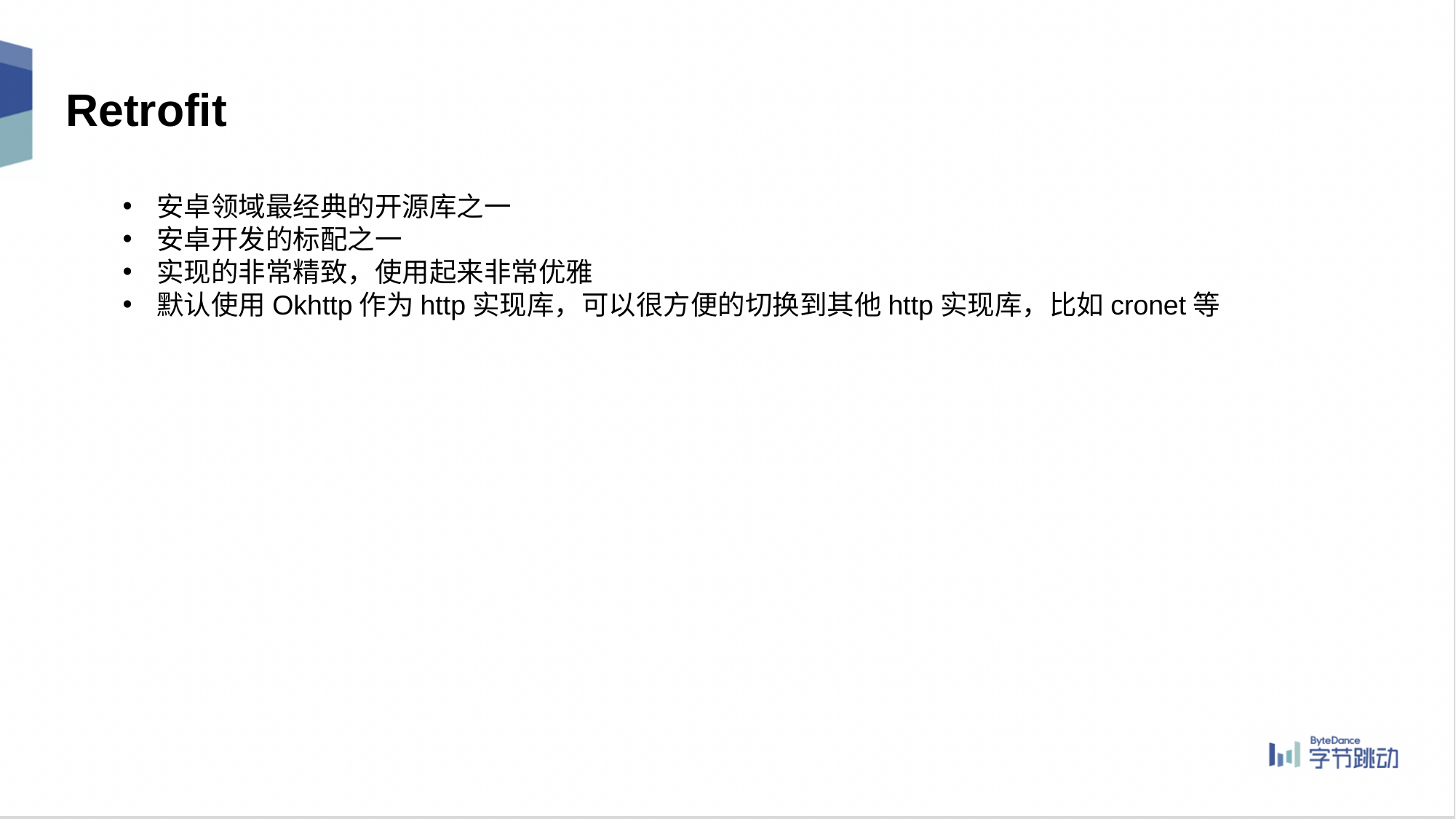

Retrofit
安卓领域最经典的开源库之一
安卓开发的标配之一
实现的非常精致，使用起来非常优雅
默认使用Okhttp作为http实现库，可以很方便的切换到其他http实现库，比如cronet等
27